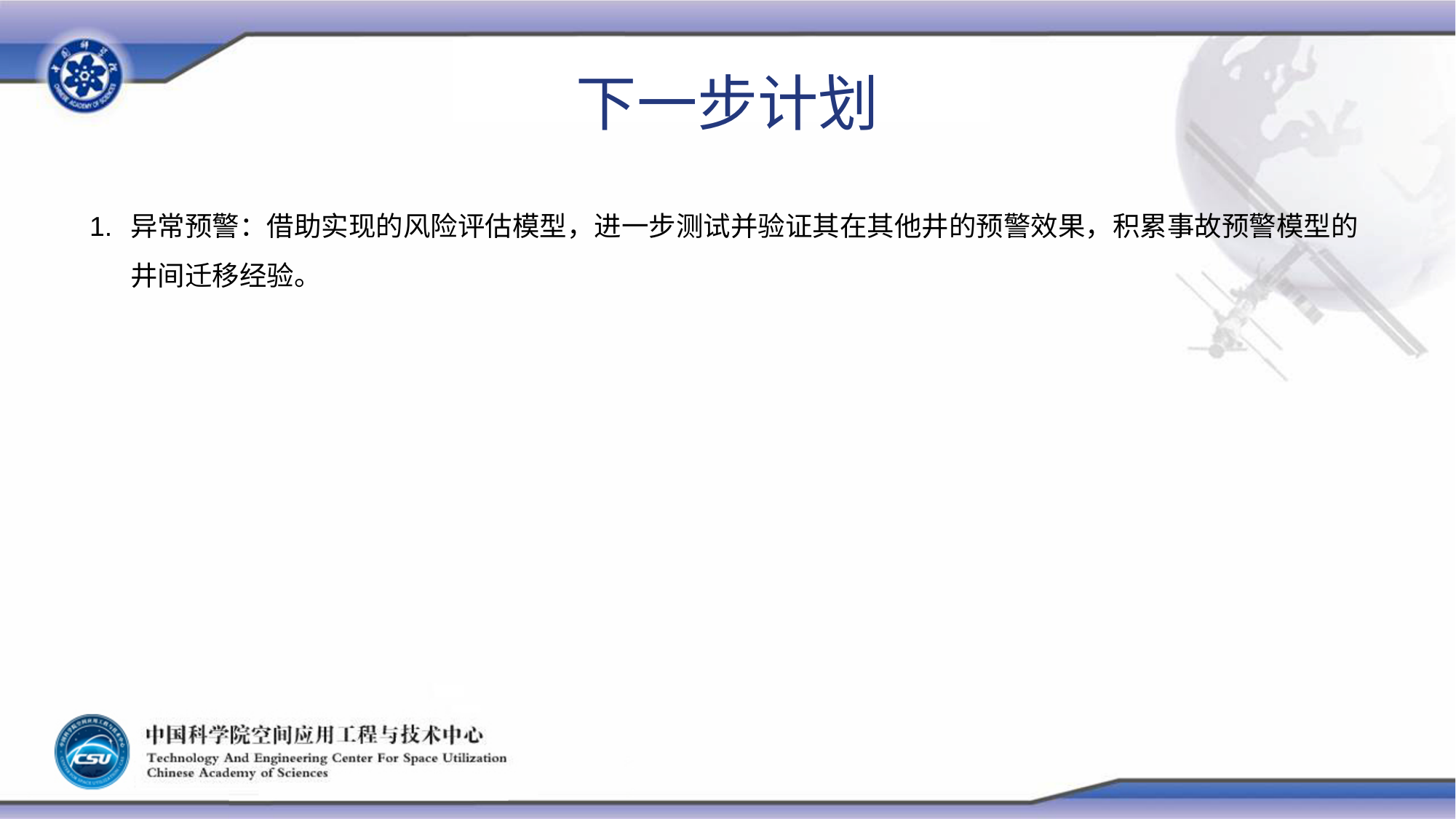

# 下一步计划
异常预警：借助实现的风险评估模型，进一步测试并验证其在其他井的预警效果，积累事故预警模型的井间迁移经验。